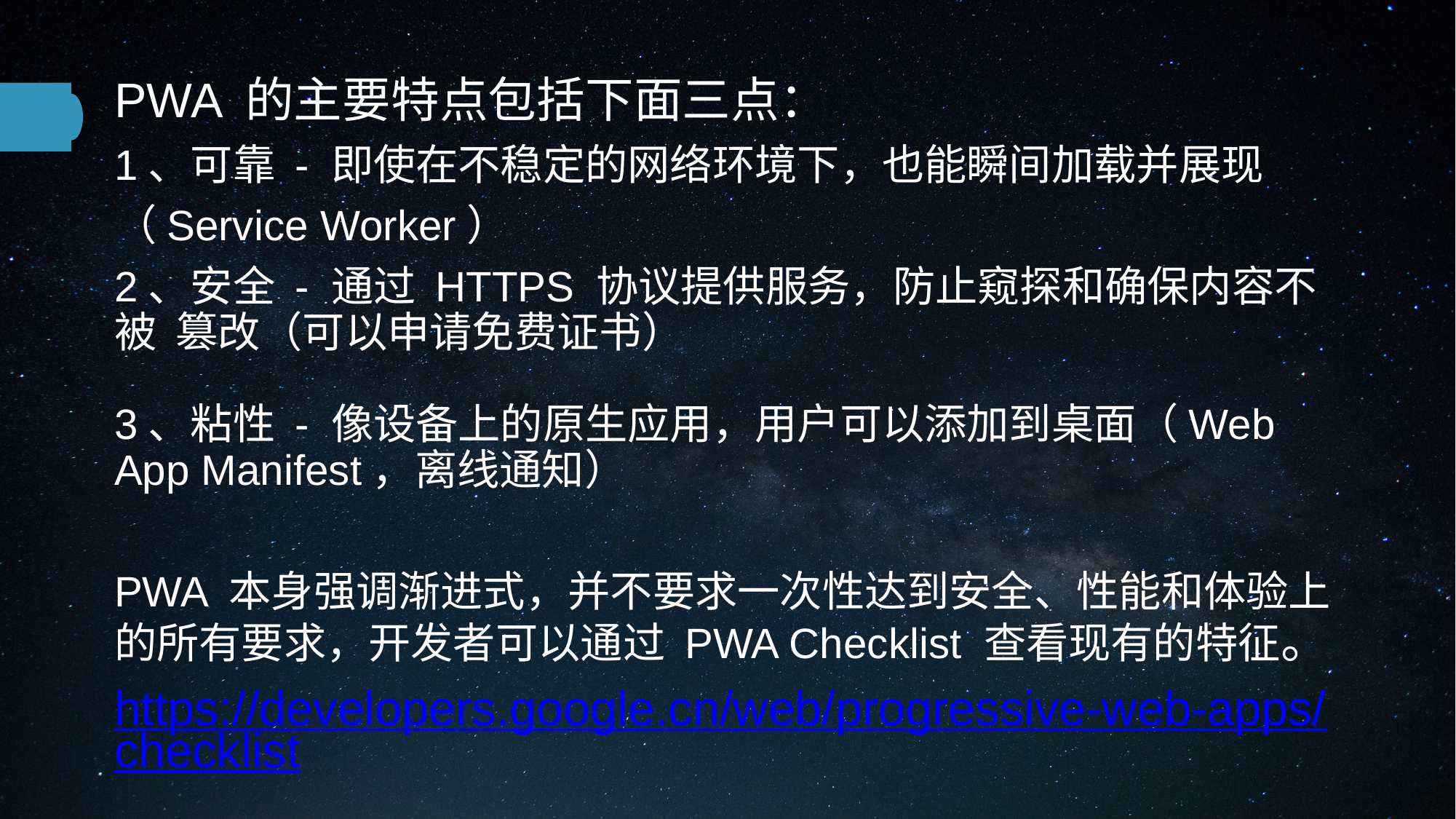

PWA 的主要特点包括下面三点：
1、可靠 - 即使在不稳定的网络环境下，也能瞬间加载并展现
（Service Worker）
2、安全 - 通过 HTTPS 协议提供服务，防止窥探和确保内容不被  篡改（可以申请免费证书）
3、粘性 - 像设备上的原生应用，用户可以添加到桌面（Web App Manifest，离线通知）

PWA 本身强调渐进式，并不要求一次性达到安全、性能和体验上的所有要求，开发者可以通过 PWA Checklist 查看现有的特征。
https://developers.google.cn/web/progressive-web-apps/checklist